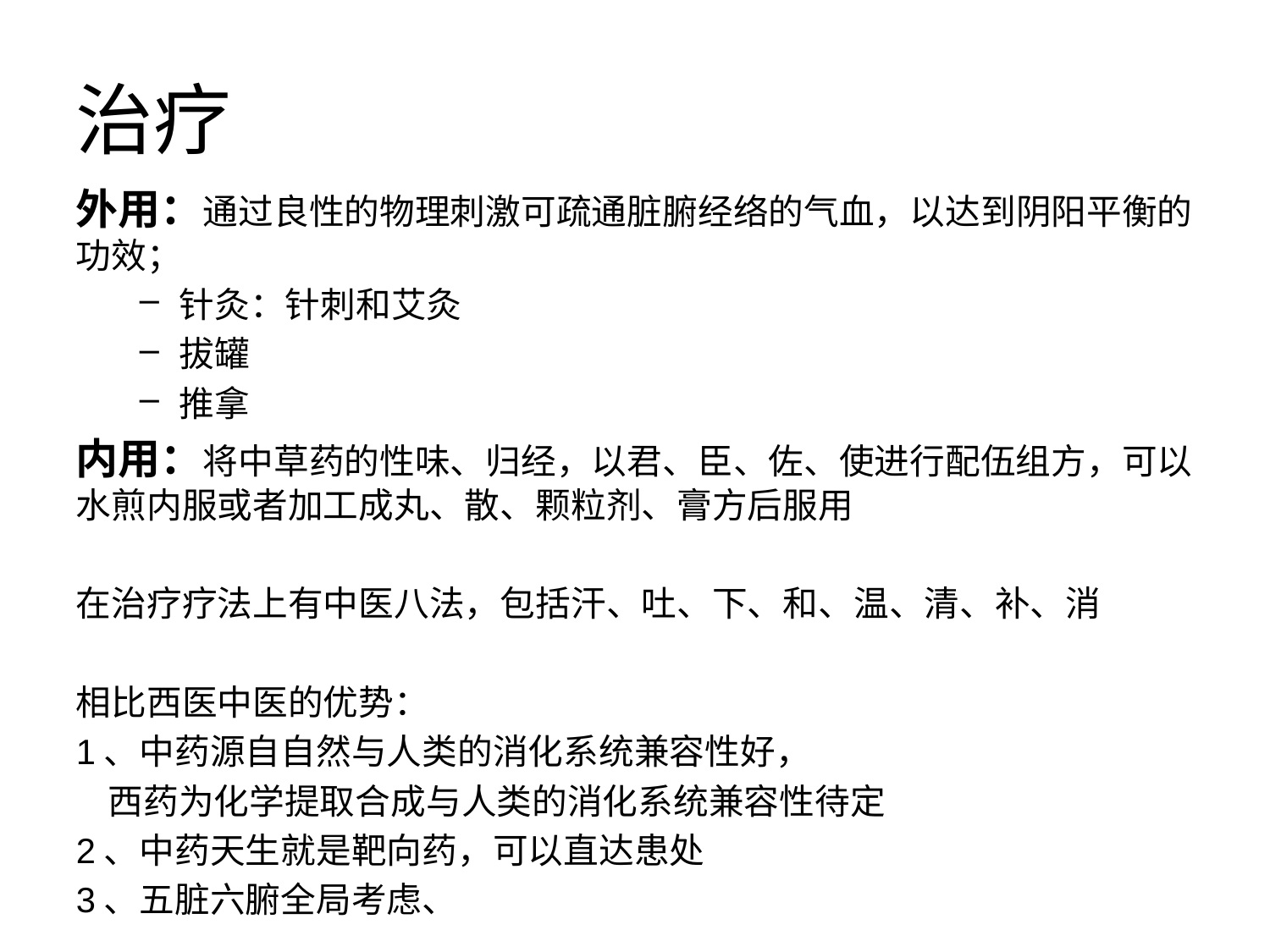

# 治疗
外用：通过良性的物理刺激可疏通脏腑经络的气血，以达到阴阳平衡的功效；
针灸：针刺和艾灸
拔罐
推拿
内用：将中草药的性味、归经，以君、臣、佐、使进行配伍组方，可以水煎内服或者加工成丸、散、颗粒剂、膏方后服用

在治疗疗法上有中医八法，包括汗、吐、下、和、温、清、补、消

相比西医中医的优势：
1、中药源自自然与人类的消化系统兼容性好，
   西药为化学提取合成与人类的消化系统兼容性待定
2、中药天生就是靶向药，可以直达患处
3、五脏六腑全局考虑、